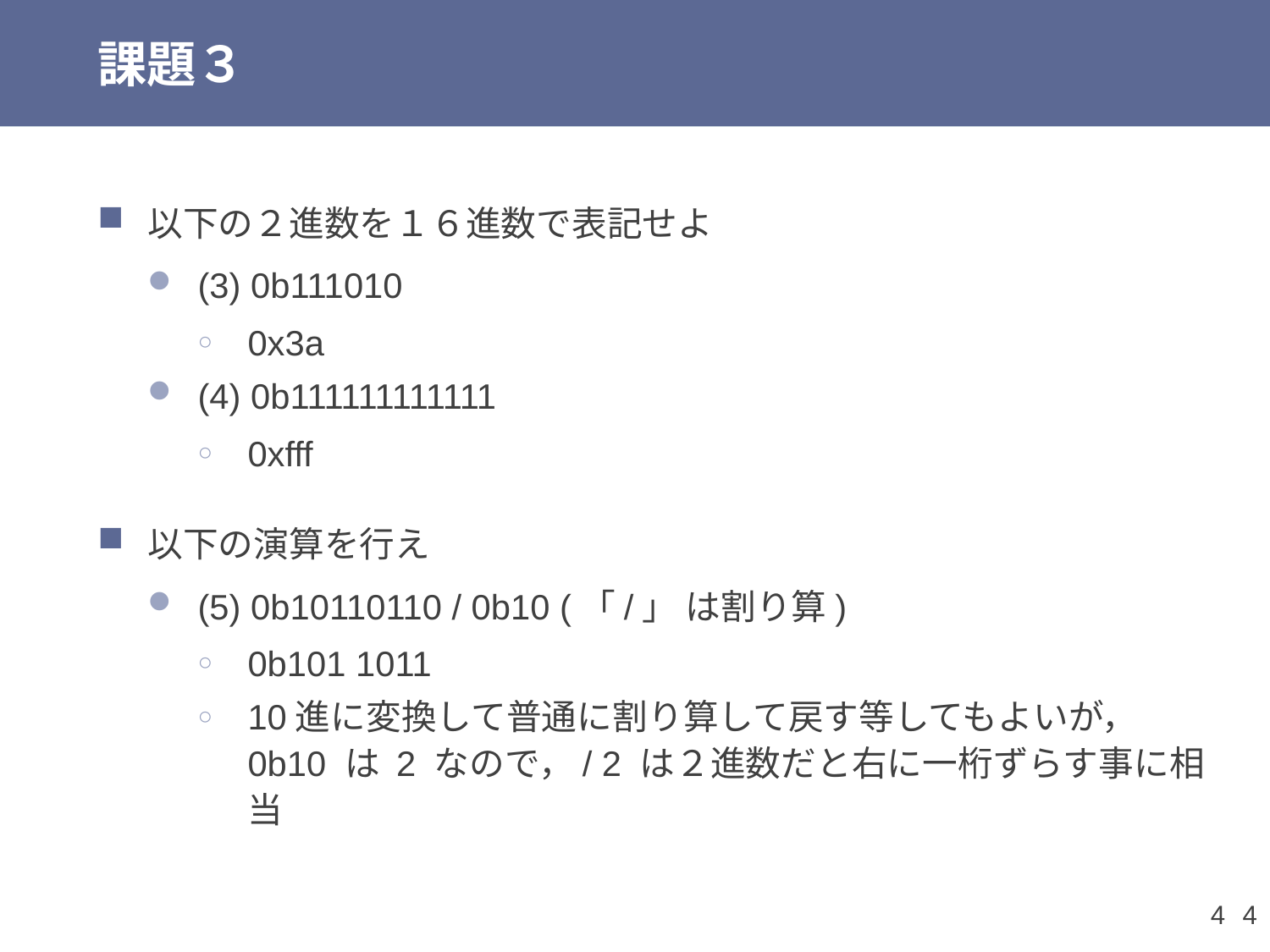

# 課題３
以下の２進数を１６進数で表記せよ
(3) 0b111010
0x3a
(4) 0b111111111111
0xfff
以下の演算を行え
(5) 0b10110110 / 0b10 (「/」 は割り算)
0b101 1011
10進に変換して普通に割り算して戻す等してもよいが，
0b10 は 2 なので，/ 2 は２進数だと右に一桁ずらす事に相当
4